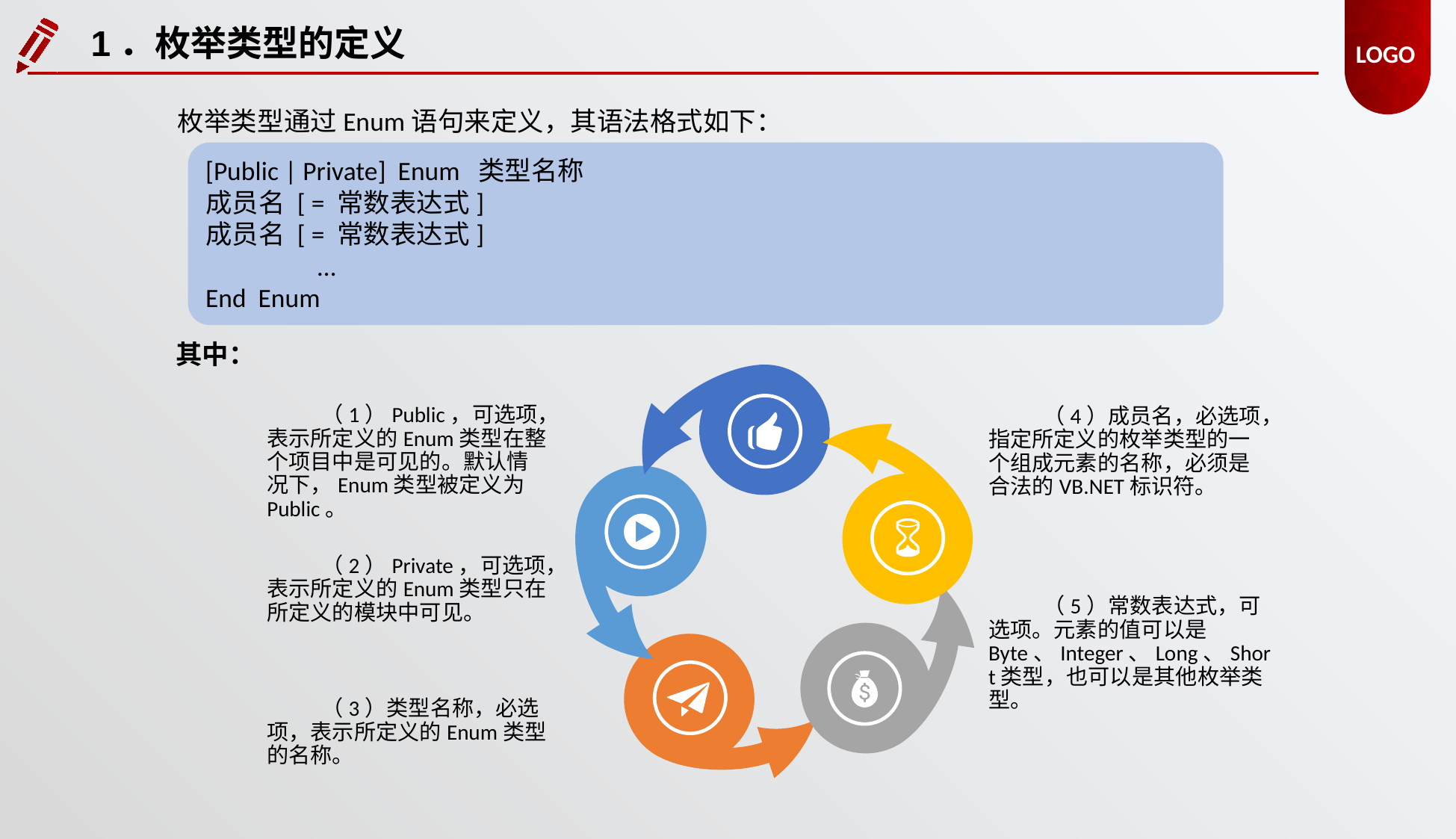

LOGO
1．枚举类型的定义

枚举类型通过Enum语句来定义，其语法格式如下：
[Public | Private]  Enum  类型名称
成员名 [ = 常数表达式]
成员名 [ = 常数表达式]
	…
End  Enum
其中：

（1）Public，可选项，表示所定义的Enum类型在整个项目中是可见的。默认情况下，Enum类型被定义为Public。
（4）成员名，必选项，指定所定义的枚举类型的一个组成元素的名称，必须是合法的VB.NET标识符。

（2）Private，可选项，表示所定义的Enum类型只在所定义的模块中可见。

（5）常数表达式，可选项。元素的值可以是Byte、Integer、Long、Short类型，也可以是其他枚举类型。

（3）类型名称，必选项，表示所定义的Enum类型的名称。